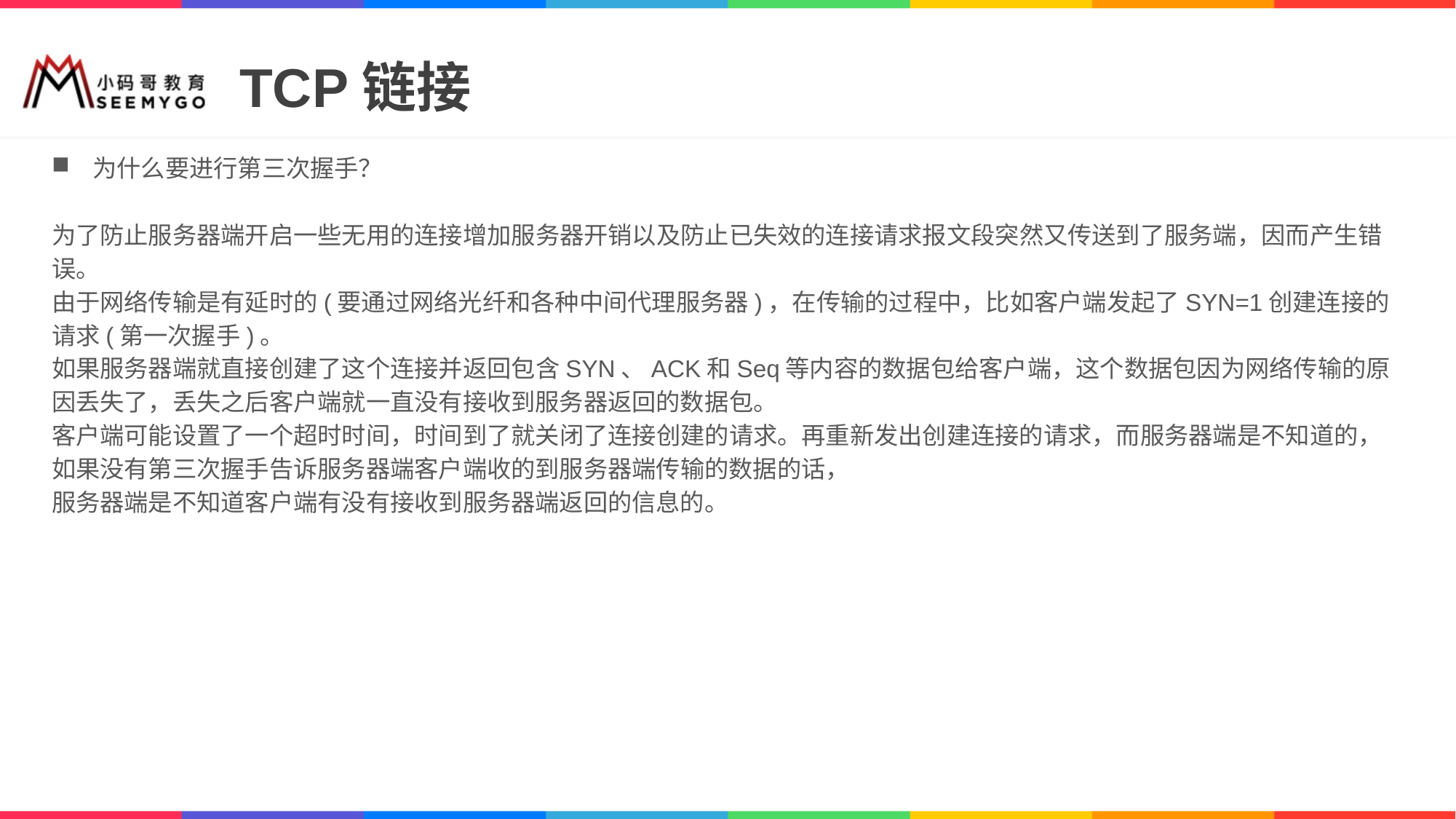

# TCP链接
为什么要进行第三次握手？

为了防止服务器端开启一些无用的连接增加服务器开销以及防止已失效的连接请求报文段突然又传送到了服务端，因而产生错误。
由于网络传输是有延时的(要通过网络光纤和各种中间代理服务器)，在传输的过程中，比如客户端发起了SYN=1创建连接的请求(第一次握手)。
如果服务器端就直接创建了这个连接并返回包含SYN、ACK和Seq等内容的数据包给客户端，这个数据包因为网络传输的原因丢失了，丢失之后客户端就一直没有接收到服务器返回的数据包。
客户端可能设置了一个超时时间，时间到了就关闭了连接创建的请求。再重新发出创建连接的请求，而服务器端是不知道的，如果没有第三次握手告诉服务器端客户端收的到服务器端传输的数据的话，
服务器端是不知道客户端有没有接收到服务器端返回的信息的。